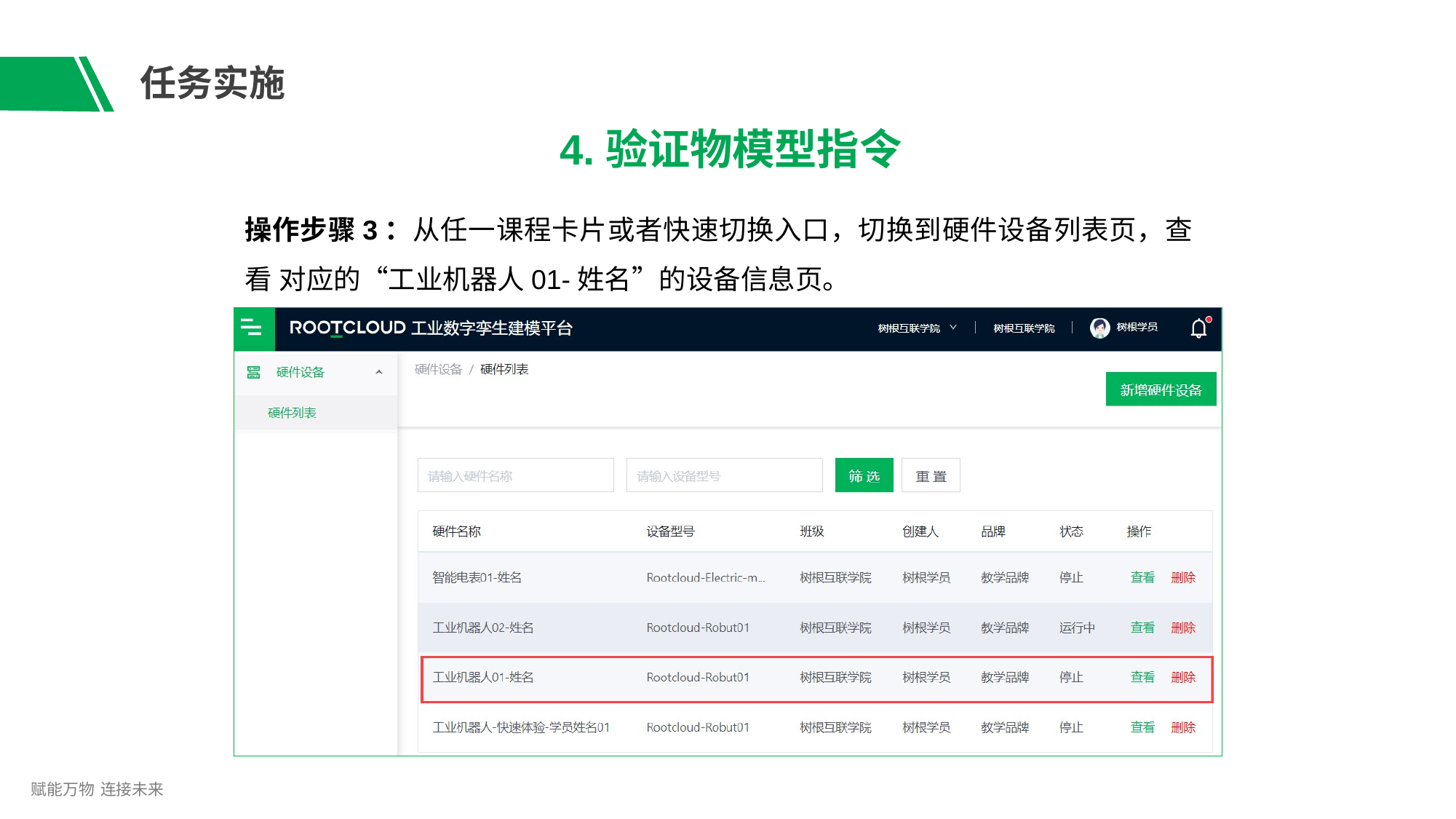

# 任务实施
4.验证物模型指令
操作步骤3：从任一课程卡片或者快速切换入口，切换到硬件设备列表页，查看 对应的“工业机器人01-姓名”的设备信息页。

赋能万物 连接未来